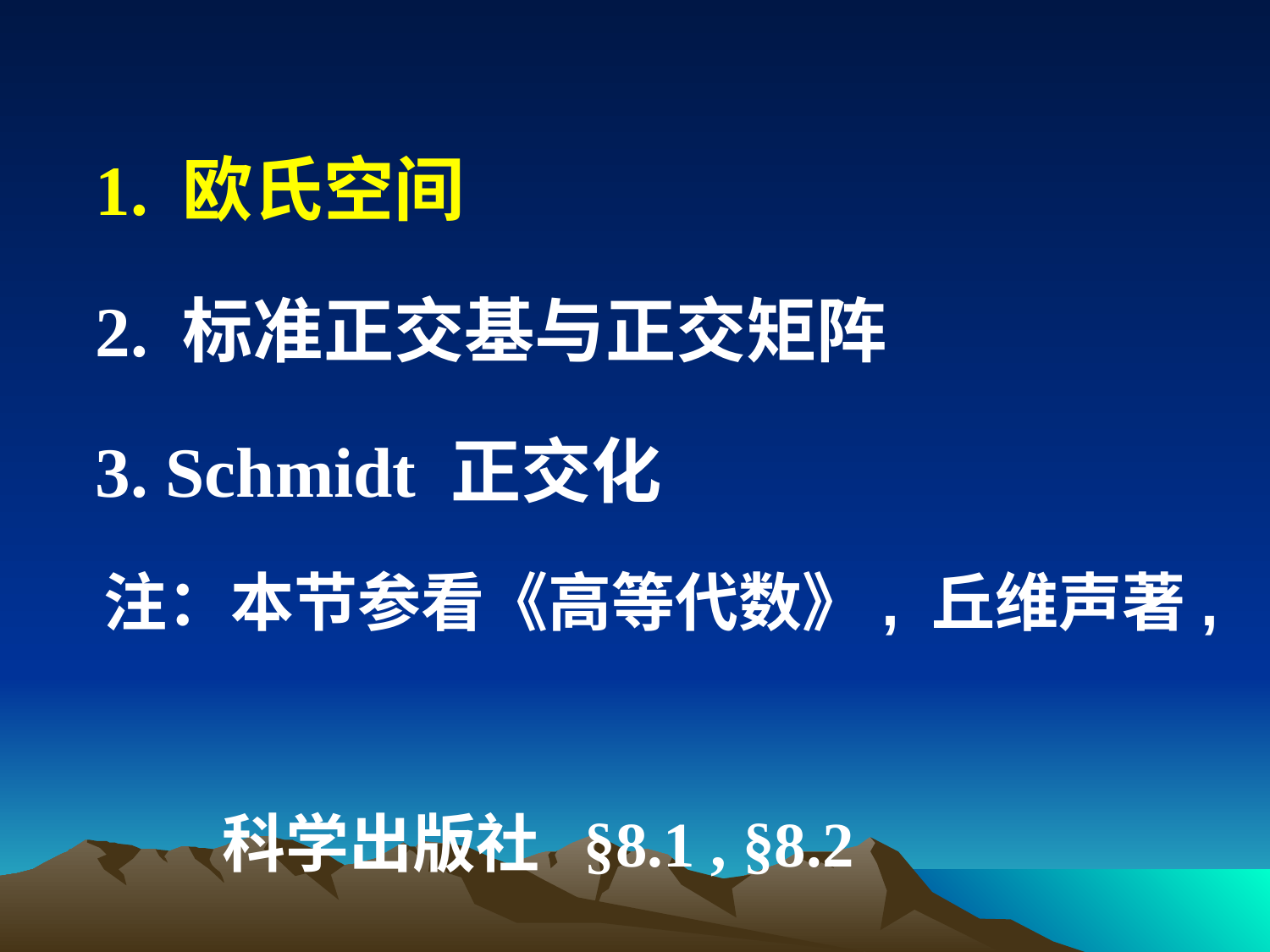

1. 欧氏空间
 2. 标准正交基与正交矩阵
 3. Schmidt 正交化
 注：本节参看《高等代数》, 丘维声著,
         科学出版社  §8.1 , §8.2